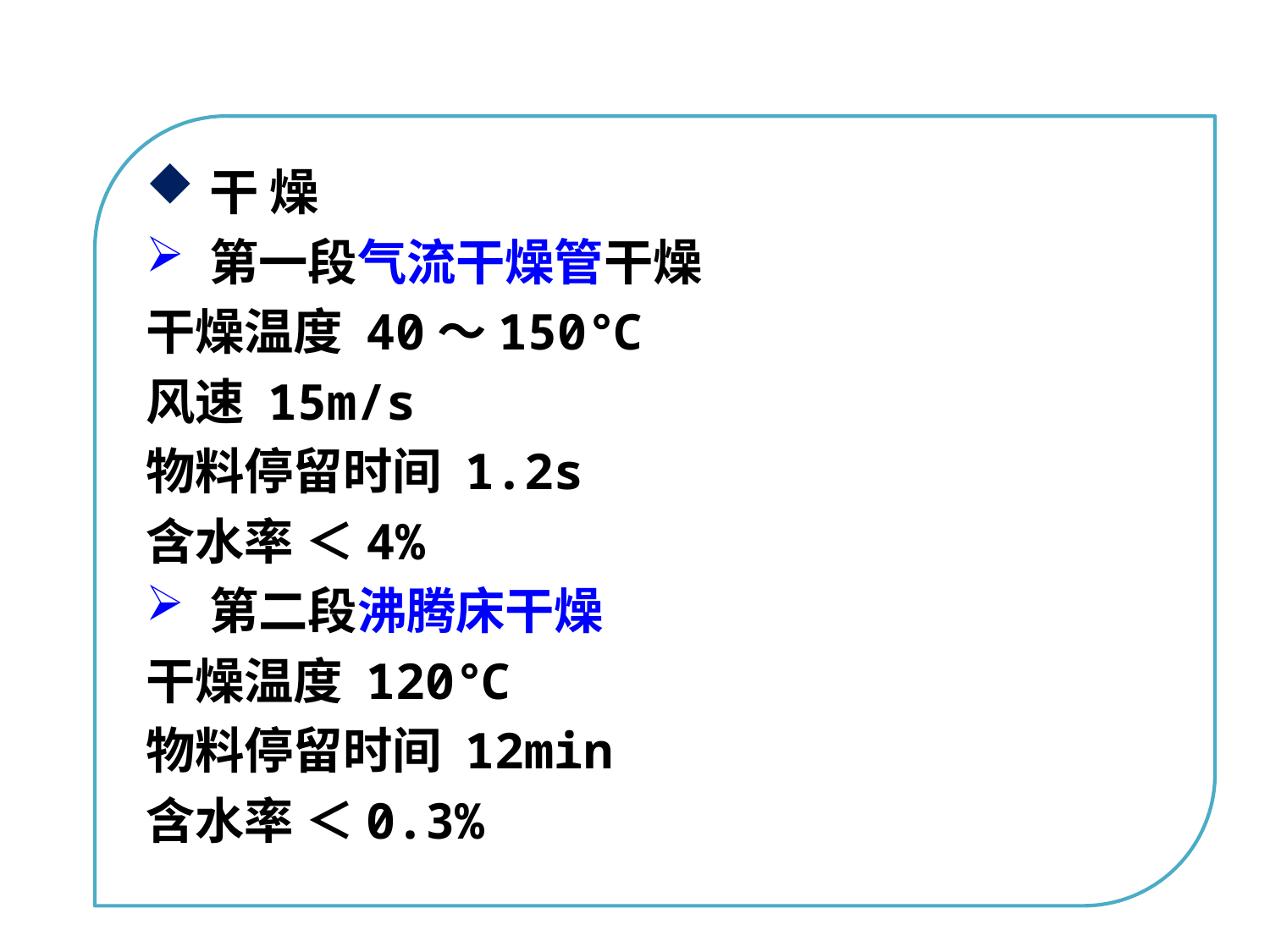

干 燥
第一段气流干燥管干燥
干燥温度 40～150℃
风速 15m/s
物料停留时间 1.2s
含水率 ＜4%
第二段沸腾床干燥
干燥温度 120℃
物料停留时间 12min
含水率 ＜0.3%
点击添加文本
点击添加文本
点击添加文本
点击添加文本